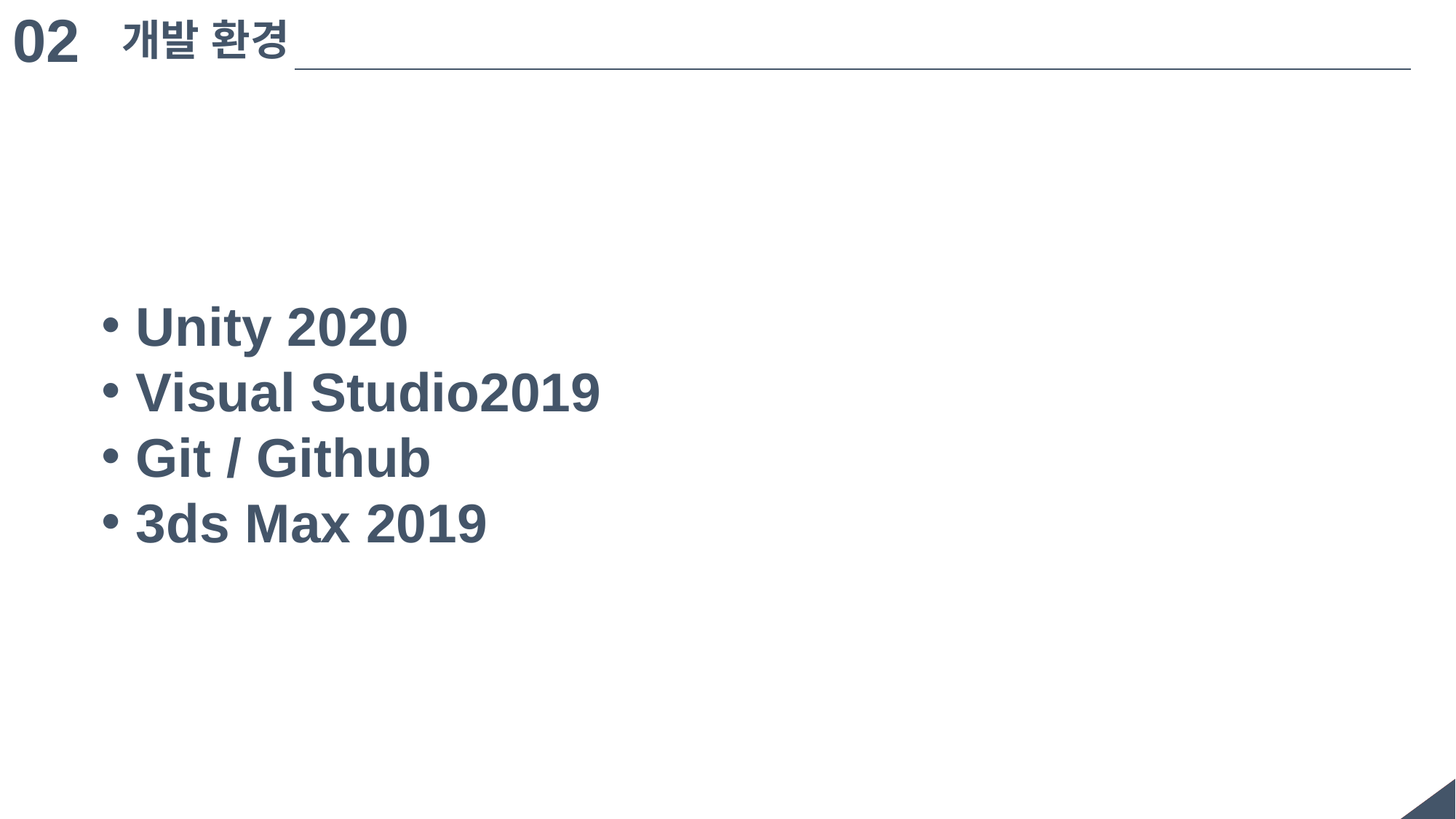

02
개발 환경
Unity 2020
Visual Studio2019
Git / Github
3ds Max 2019